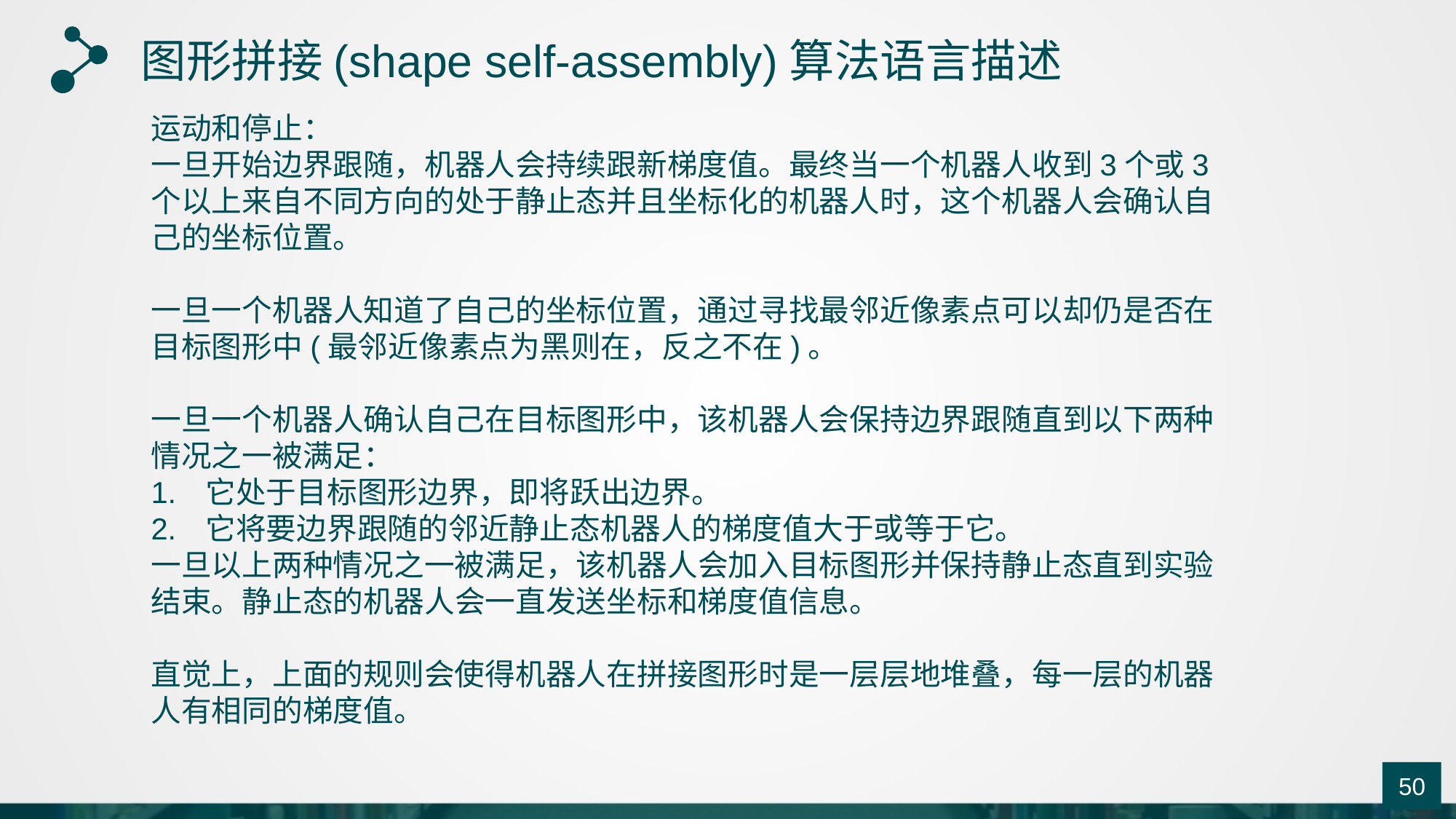

图形拼接(shape self-assembly)算法语言描述
运动和停止：
一旦开始边界跟随，机器人会持续跟新梯度值。最终当一个机器人收到3个或3个以上来自不同方向的处于静止态并且坐标化的机器人时，这个机器人会确认自己的坐标位置。

一旦一个机器人知道了自己的坐标位置，通过寻找最邻近像素点可以却仍是否在目标图形中(最邻近像素点为黑则在，反之不在)。

一旦一个机器人确认自己在目标图形中，该机器人会保持边界跟随直到以下两种情况之一被满足：
它处于目标图形边界，即将跃出边界。
它将要边界跟随的邻近静止态机器人的梯度值大于或等于它。
一旦以上两种情况之一被满足，该机器人会加入目标图形并保持静止态直到实验结束。静止态的机器人会一直发送坐标和梯度值信息。

直觉上，上面的规则会使得机器人在拼接图形时是一层层地堆叠，每一层的机器人有相同的梯度值。